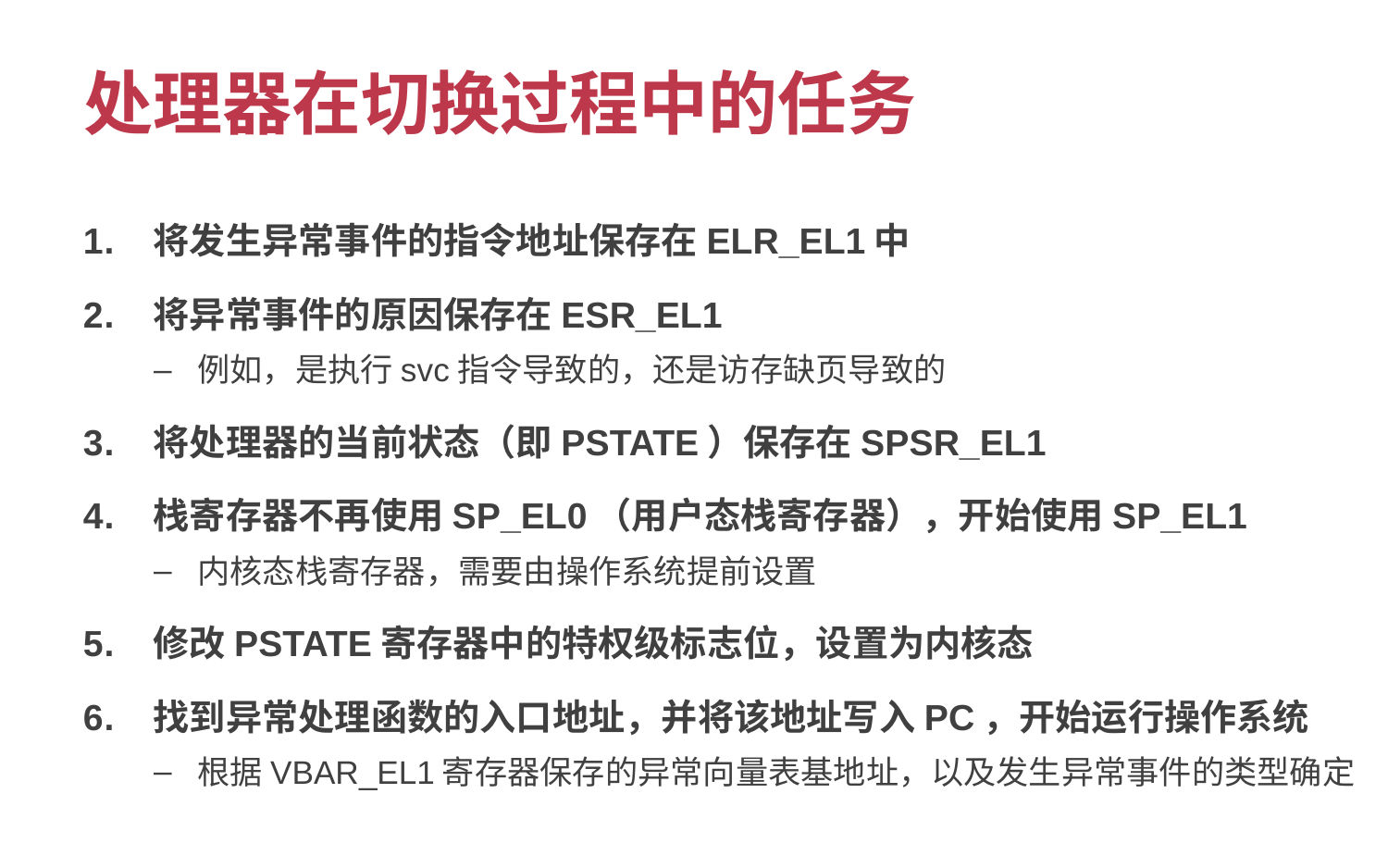

# 处理器在切换过程中的任务
将发生异常事件的指令地址保存在ELR_EL1中
将异常事件的原因保存在ESR_EL1
例如，是执行svc指令导致的，还是访存缺页导致的
将处理器的当前状态（即PSTATE）保存在SPSR_EL1
栈寄存器不再使用SP_EL0（用户态栈寄存器），开始使用SP_EL1
内核态栈寄存器，需要由操作系统提前设置
修改PSTATE寄存器中的特权级标志位，设置为内核态
找到异常处理函数的入口地址，并将该地址写入PC，开始运行操作系统
根据VBAR_EL1寄存器保存的异常向量表基地址，以及发生异常事件的类型确定